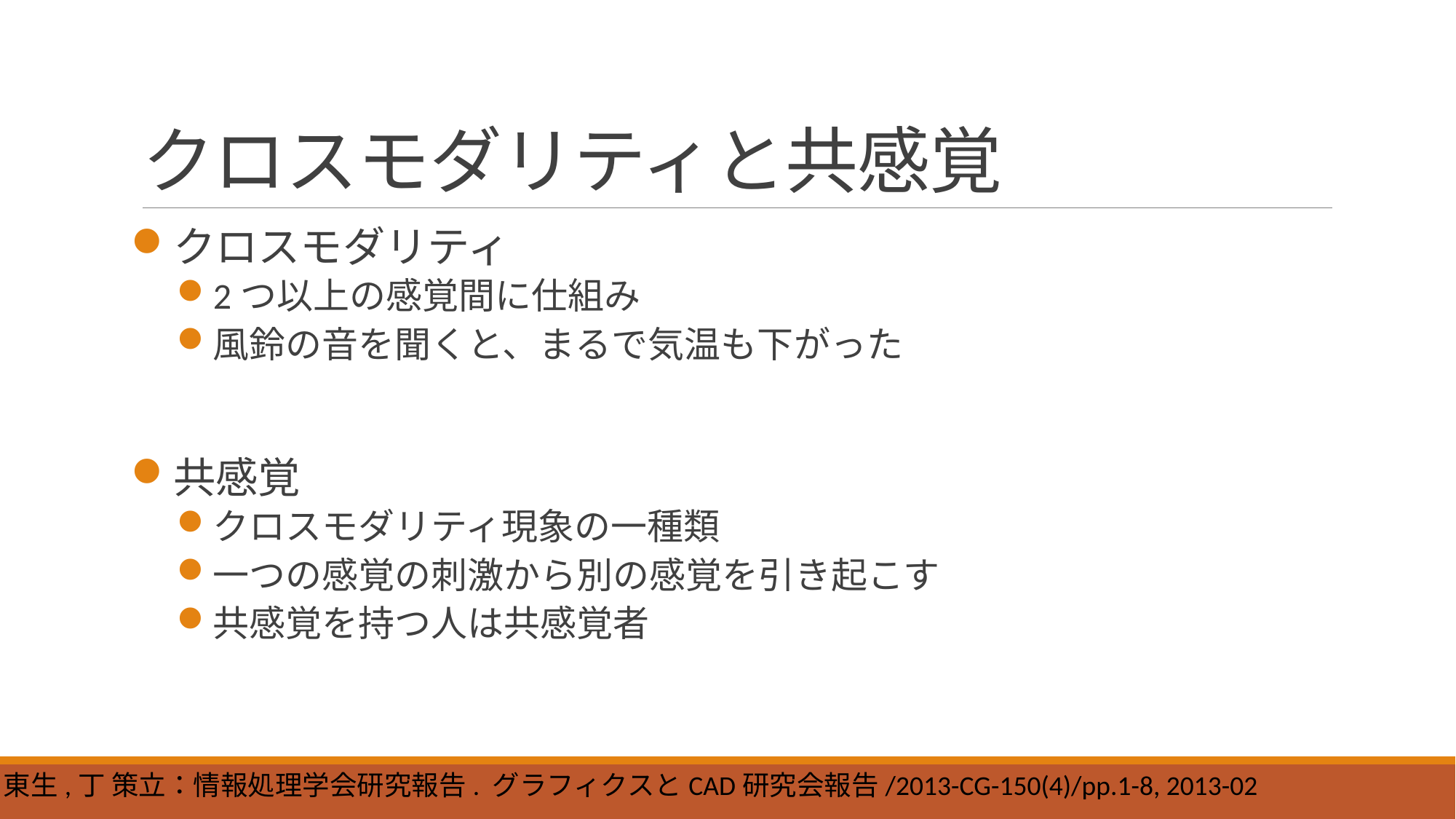

# クロスモダリティと共感覚
クロスモダリティ
2つ以上の感覚間に仕組み
風鈴の音を聞くと、まるで気温も下がった

共感覚
クロスモダリティ現象の一種類
一つの感覚の刺激から別の感覚を引き起こす
共感覚を持つ人は共感覚者
蔡 東生,丁 策立：情報処理学会研究報告. グラフィクスとCAD研究会報告/2013-CG-150(4)/pp.1-8, 2013-02